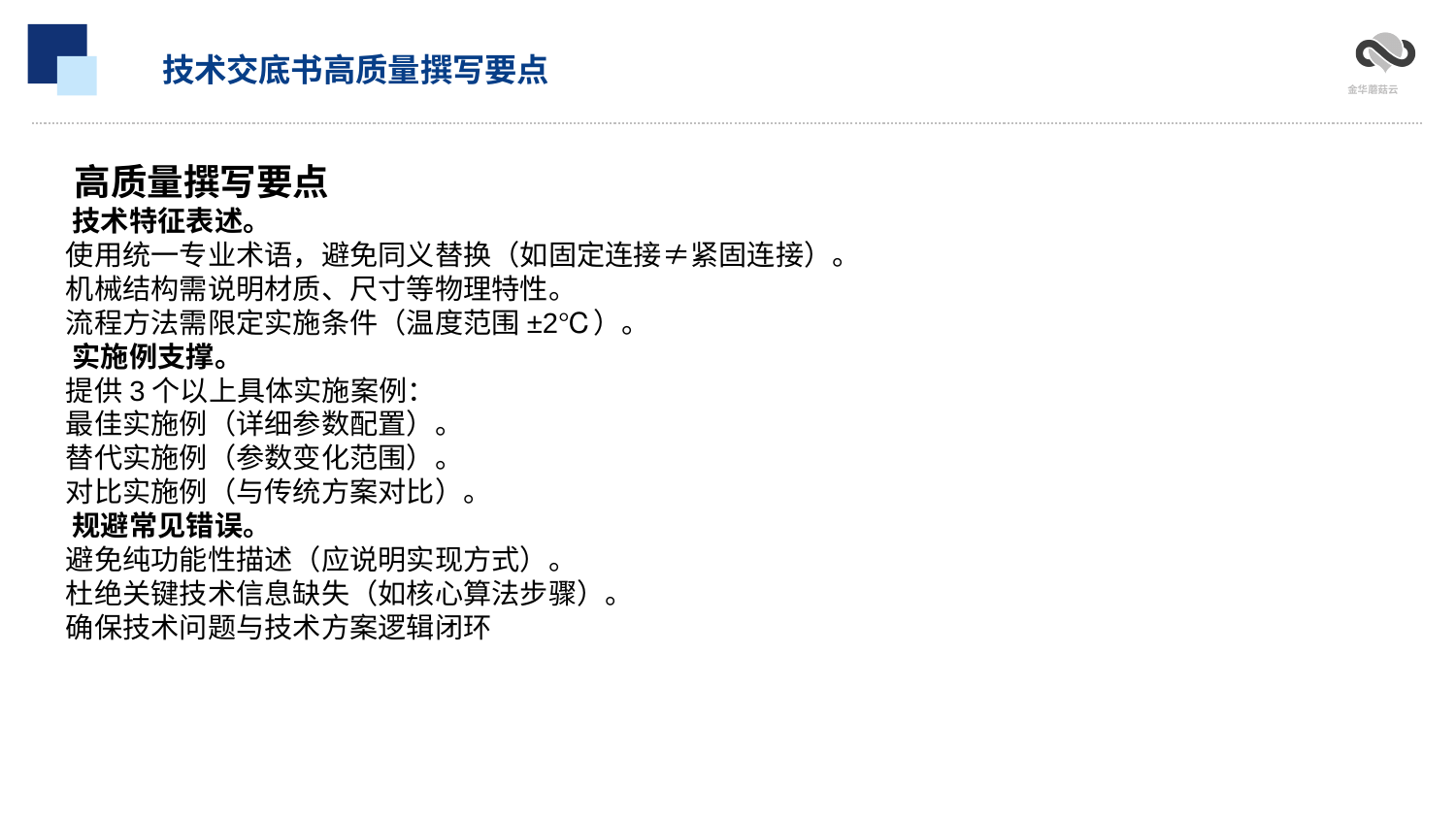

技术交底书高质量撰写要点
‌‌
‌高质量撰写要点‌
‌技术特征表述‌。
使用统一专业术语，避免同义替换（如固定连接≠紧固连接）。
机械结构需说明材质、尺寸等物理特性。
流程方法需限定实施条件（温度范围±2℃）。
‌实施例支撑‌。
提供3个以上具体实施案例：
最佳实施例（详细参数配置）。
替代实施例（参数变化范围）。
对比实施例（与传统方案对比）。
‌规避常见错误‌。
避免纯功能性描述（应说明实现方式）。
杜绝关键技术信息缺失（如核心算法步骤）。
确保技术问题与技术方案逻辑闭环